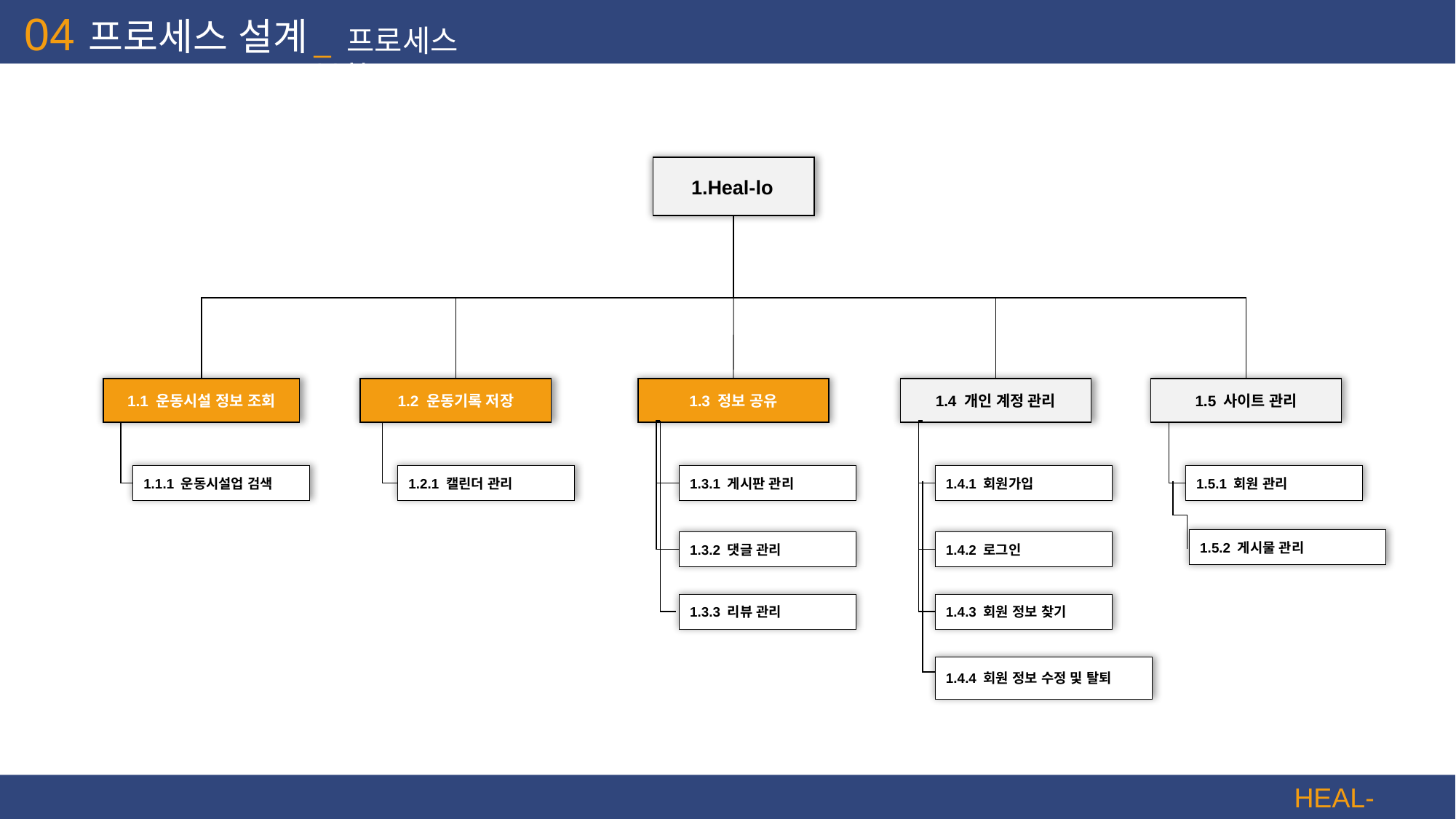

04
프로세스 설계
_ 프로세스 분할도
 1.Heal-lo
1.1 운동시설 정보 조회

1.2 운동기록 저장

1.3 정보 공유

1.4 개인 계정 관리

1.5 사이트 관리

1.1.1 운동시설업 검색
1.2.1 캘린더 관리
1.3.1 게시판 관리
1.4.1 회원가입
1.5.1 회원 관리
1.5.2 게시물 관리
1.3.2 댓글 관리
1.4.2 로그인
1.3.3 리뷰 관리
1.4.3 회원 정보 찾기
1.4.4 회원 정보 수정 및 탈퇴
HEAL-LO